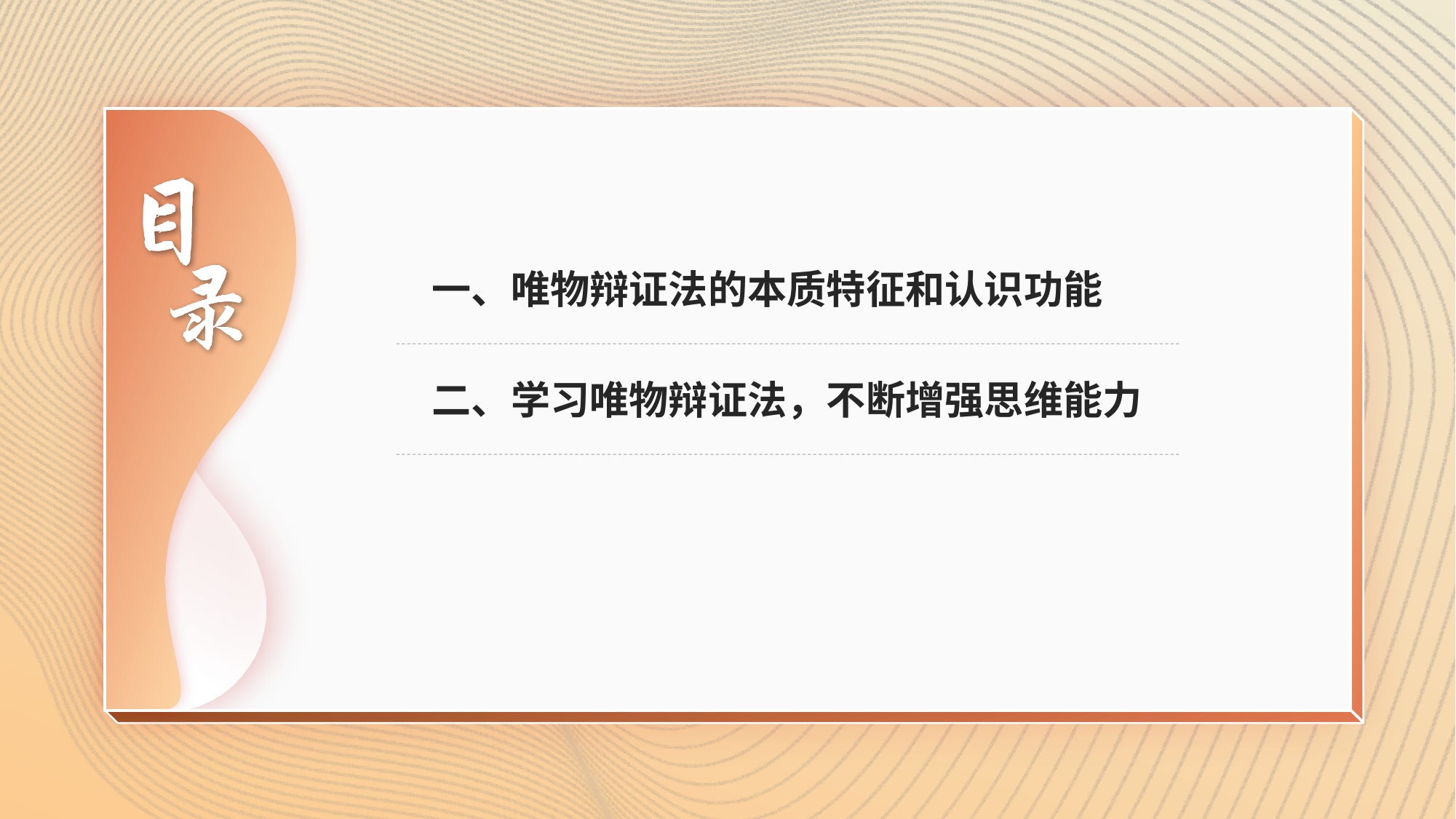

一、唯物辩证法的本质特征和认识功能
二、学习唯物辩证法，不断增强思维能力